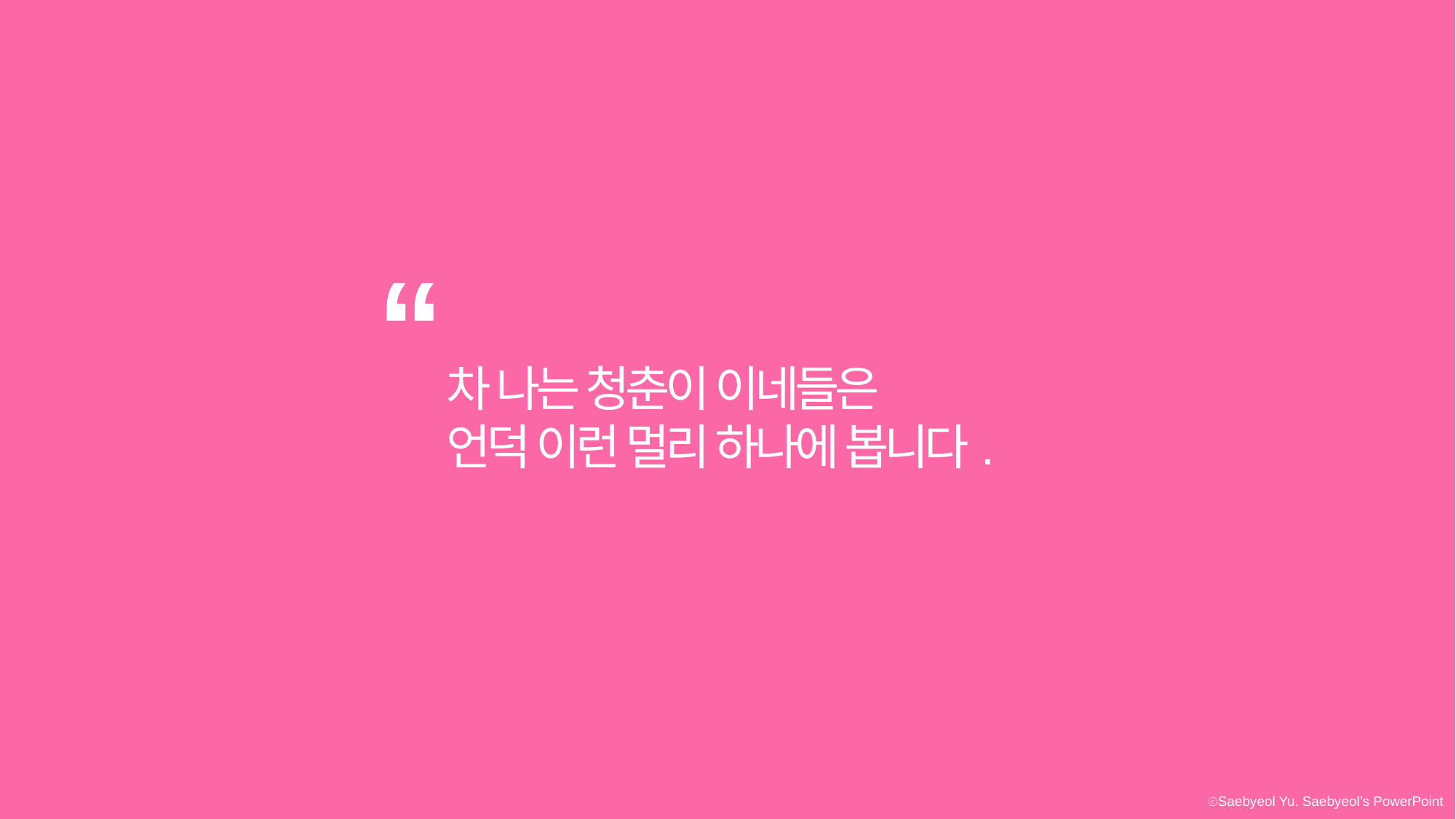

“
차 나는 청춘이 이네들은
언덕 이런 멀리 하나에 봅니다.